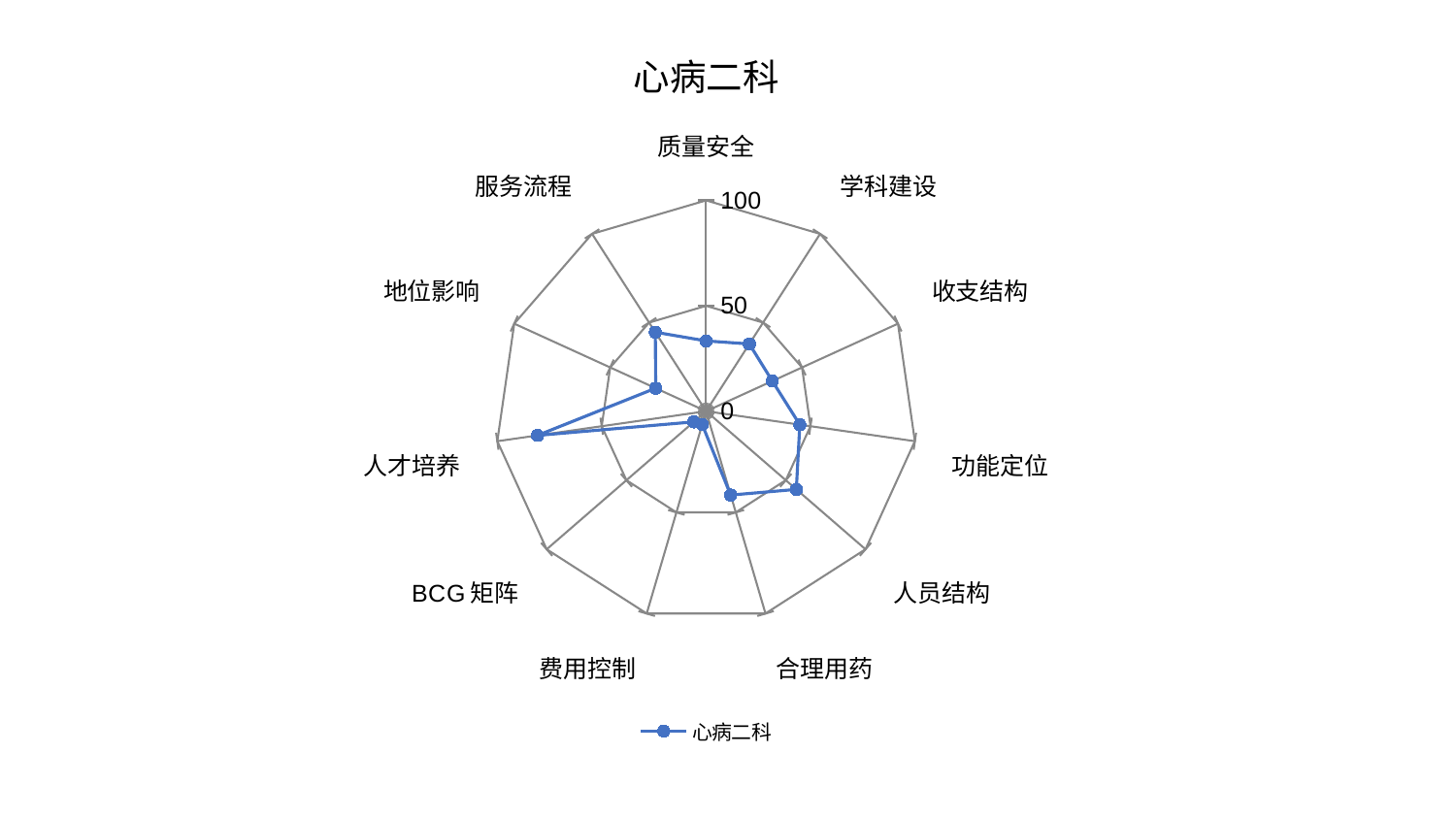

### Chart: 心病二科

| Category | 心病二科 |
|---|---|
| 质量安全 | 33.36390251199739 |
| 学科建设 | 37.93384426444272 |
| 收支结构 | 34.53260049812587 |
| 功能定位 | 44.91020989251818 |
| 人员结构 | 56.6186659529264 |
| 合理用药 | 41.453115127802825 |
| 费用控制 | 6.568015117663498 |
| BCG矩阵 | 7.723158288271772 |
| 人才培养 | 80.75448656323208 |
| 地位影响 | 26.26676713247599 |
| 服务流程 | 44.55387304394049 |
165